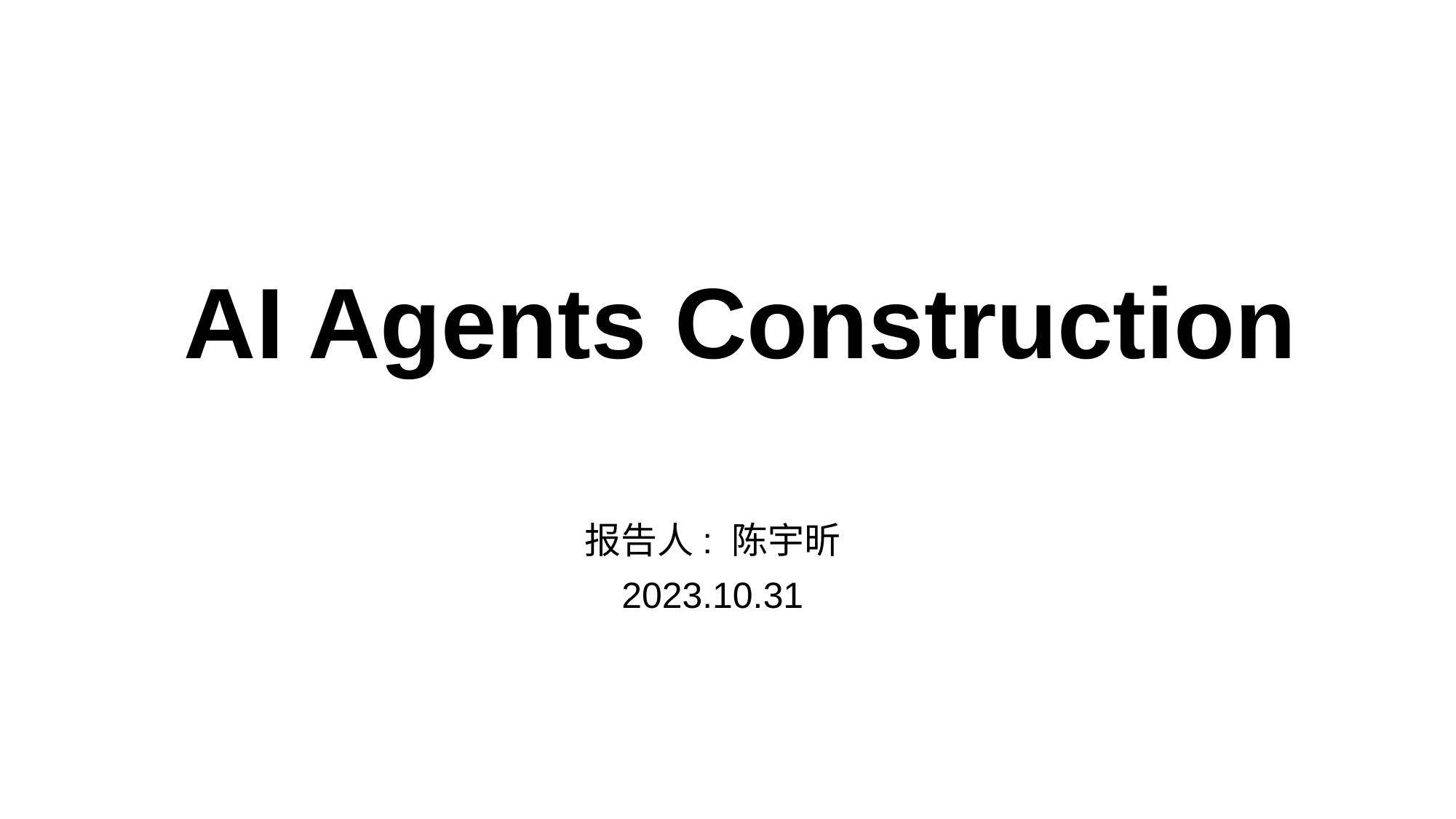

# AI Agents Construction
报告人: 陈宇昕
2023.10.31